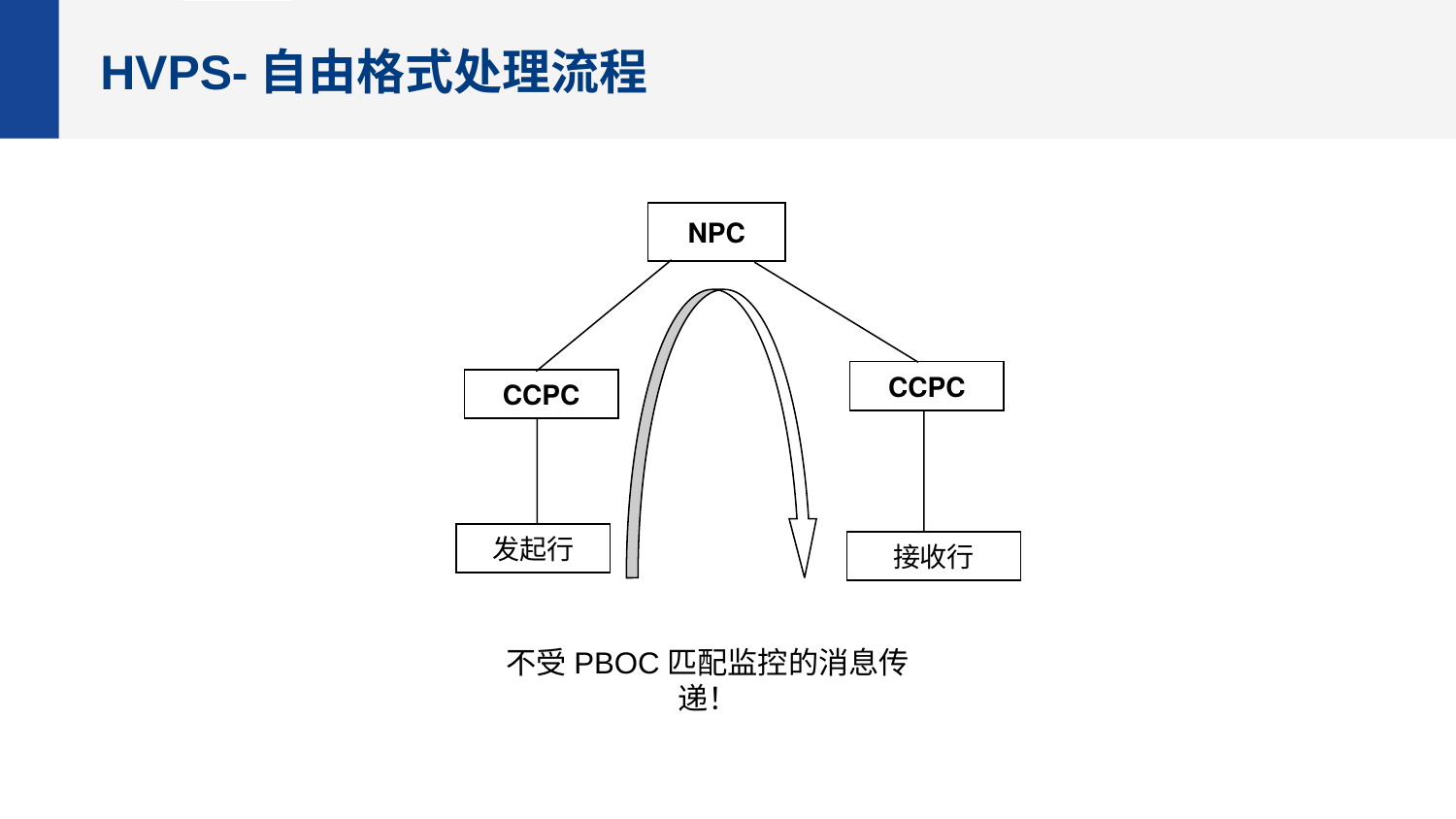

HVPS-自由格式处理流程
NPC

CCPC
CCPC

发起行
接收行
不受PBOC匹配监控的消息传递！